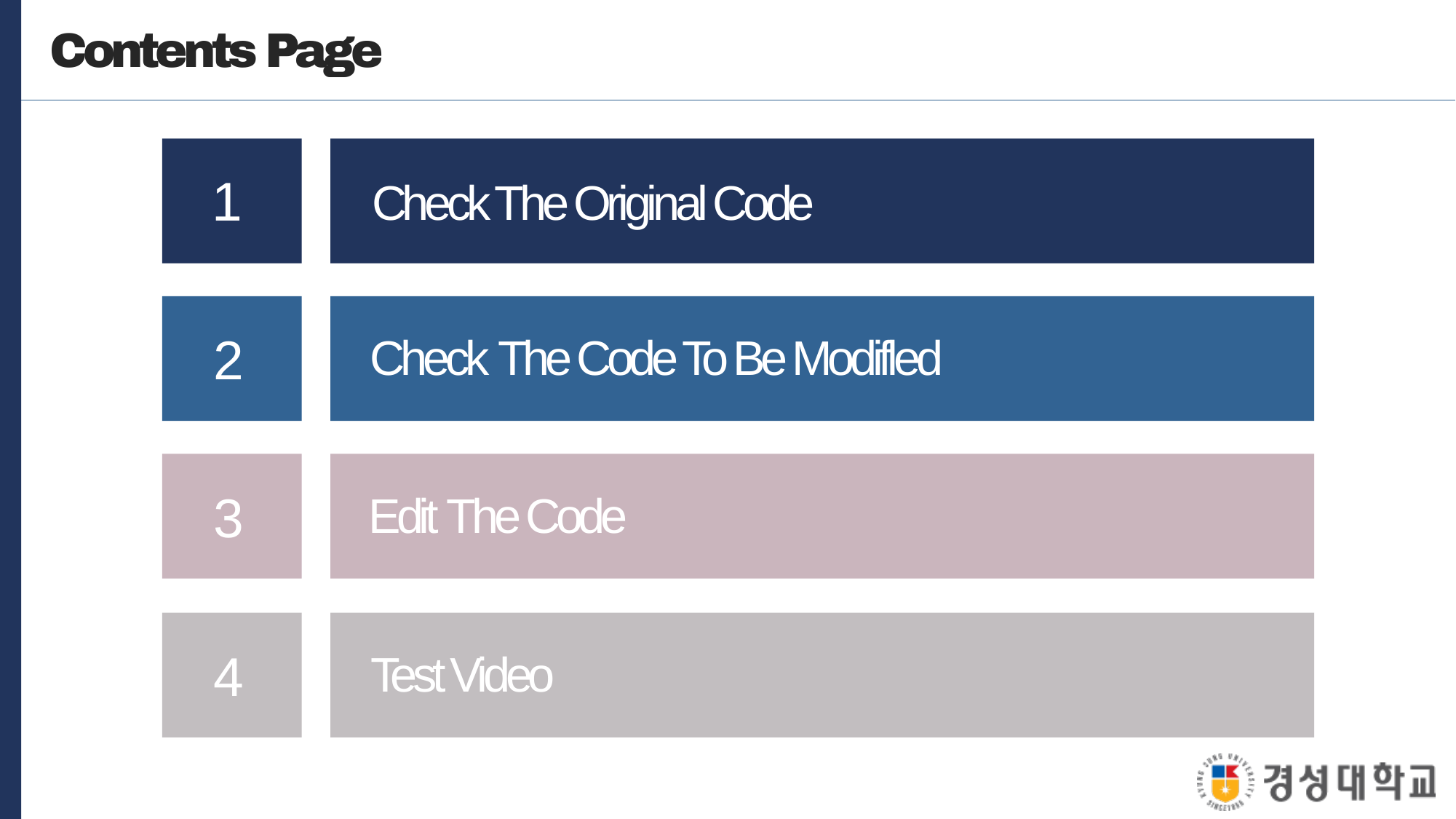

Contents Page

1
Check The Original Code

2
Check The Code To Be Modifled
내용을 입력하세요
내용을 입력하세요
내용을 입력하세요
내용을 입력하세요
내용을 입력하세요
내용을 입력하세요
내용을 입력하세요
내용을 입력하세요

3
Edit The Code

4
Test Video